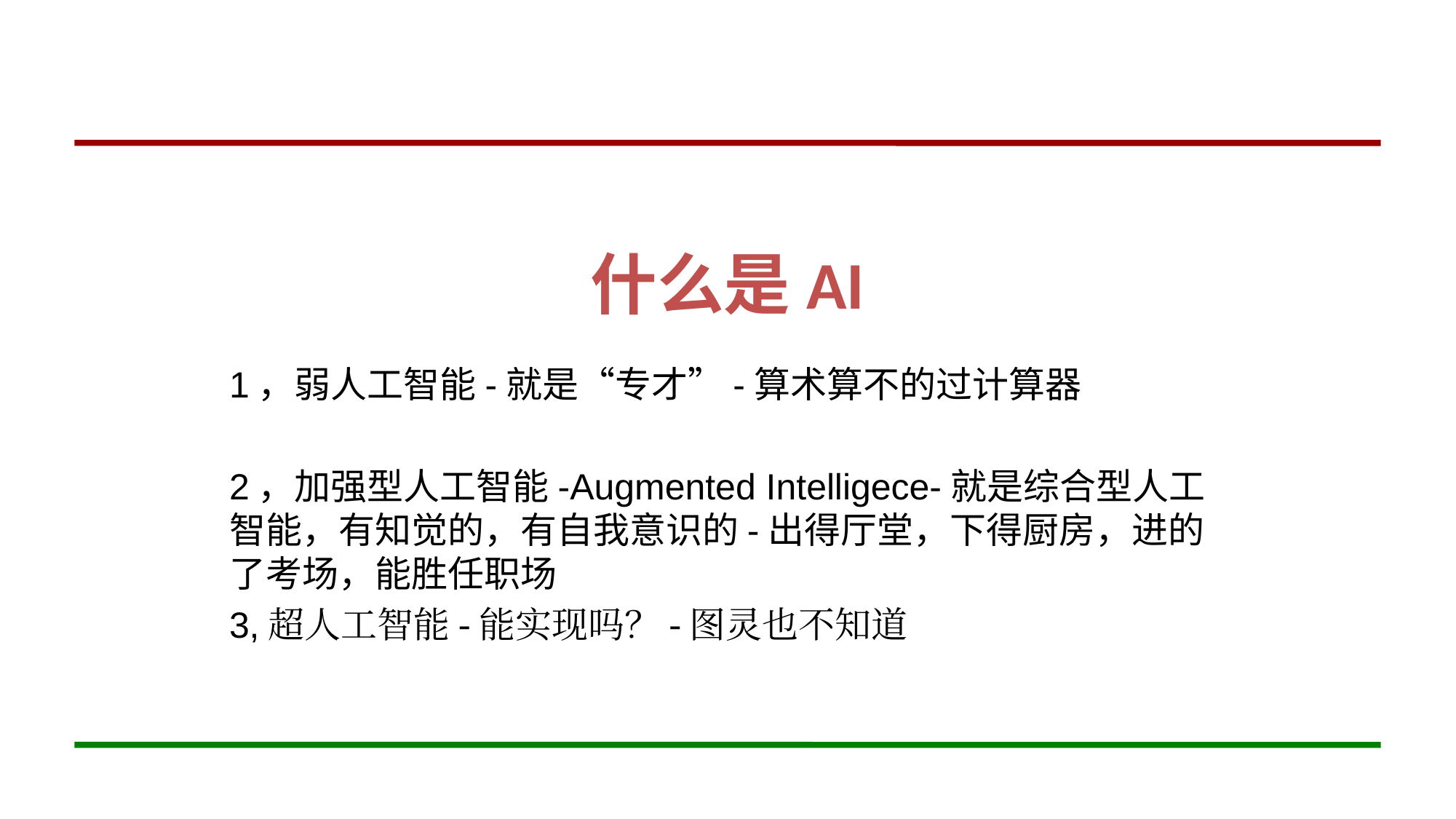

# 什么是AI
1，弱人工智能-就是“专才”-算术算不的过计算器

2，加强型人工智能-Augmented Intelligece-就是综合型人工智能，有知觉的，有自我意识的-出得厅堂，下得厨房，进的了考场，能胜任职场
3,超人工智能-能实现吗？-图灵也不知道